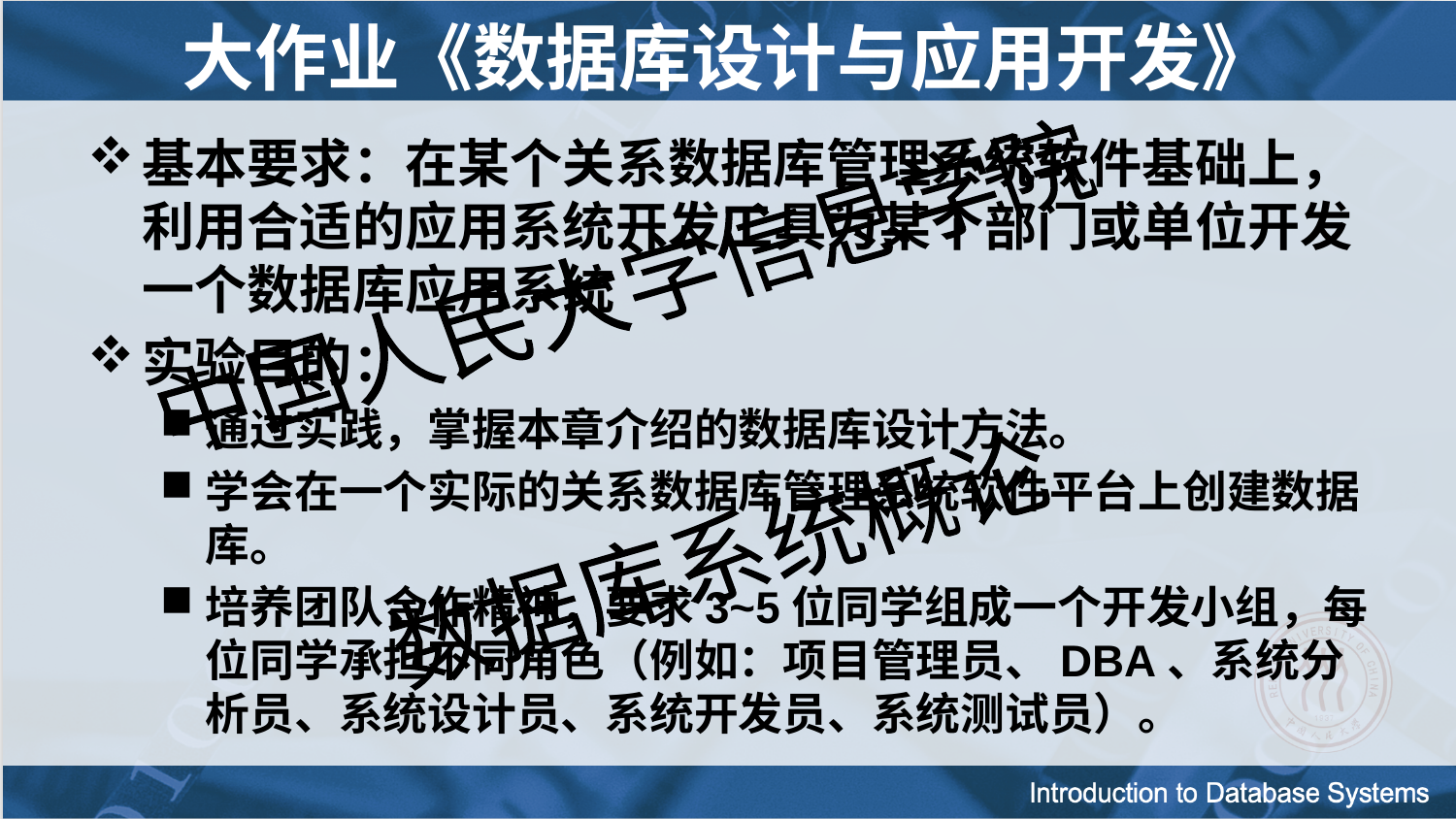

# 大作业《数据库设计与应用开发》
基本要求：在某个关系数据库管理系统软件基础上，利用合适的应用系统开发工具为某个部门或单位开发一个数据库应用系统
实验目的：
通过实践，掌握本章介绍的数据库设计方法。
学会在一个实际的关系数据库管理系统软件平台上创建数据库。
培养团队合作精神，要求3~5位同学组成一个开发小组，每位同学承担不同角色（例如：项目管理员、DBA、系统分析员、系统设计员、系统开发员、系统测试员）。